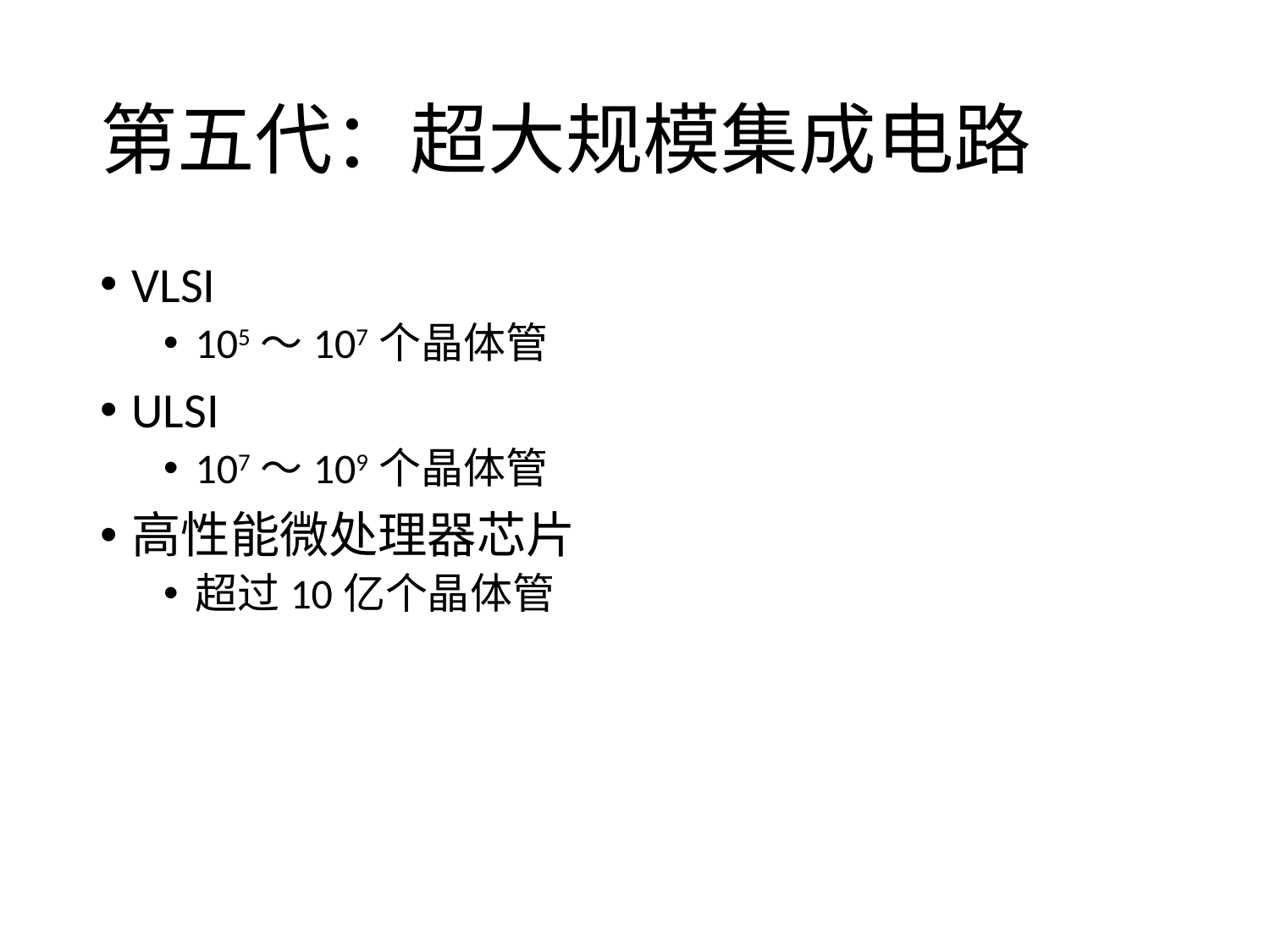

# 第五代：超大规模集成电路
VLSI
105～107个晶体管
ULSI
107～109个晶体管
高性能微处理器芯片
超过10亿个晶体管